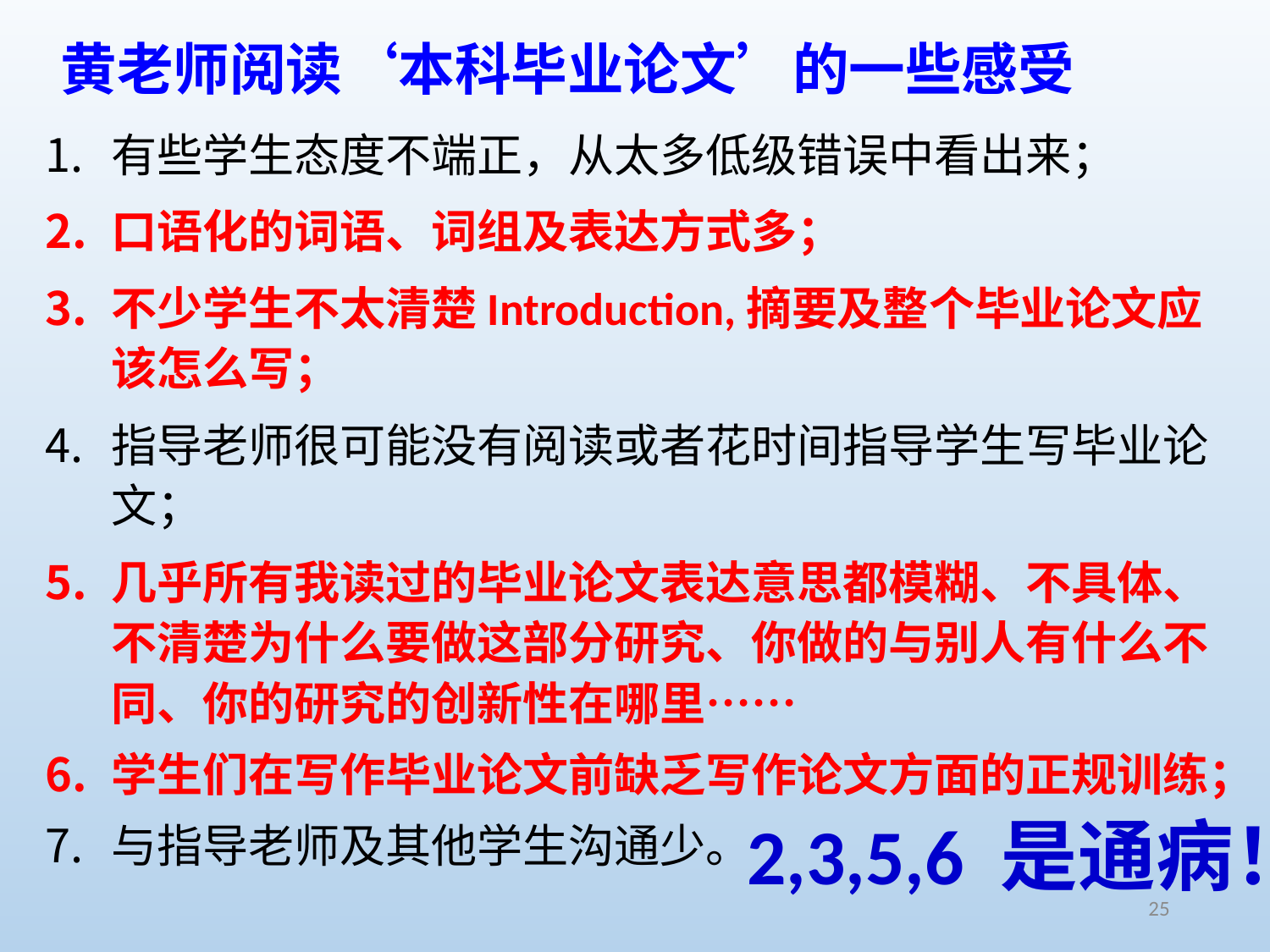

# 黄老师阅读‘本科毕业论文’的一些感受
有些学生态度不端正，从太多低级错误中看出来；
口语化的词语、词组及表达方式多；
不少学生不太清楚Introduction,摘要及整个毕业论文应该怎么写；
指导老师很可能没有阅读或者花时间指导学生写毕业论文；
几乎所有我读过的毕业论文表达意思都模糊、不具体、不清楚为什么要做这部分研究、你做的与别人有什么不同、你的研究的创新性在哪里……
学生们在写作毕业论文前缺乏写作论文方面的正规训练；
与指导老师及其他学生沟通少。
2,3,5,6 是通病！
25